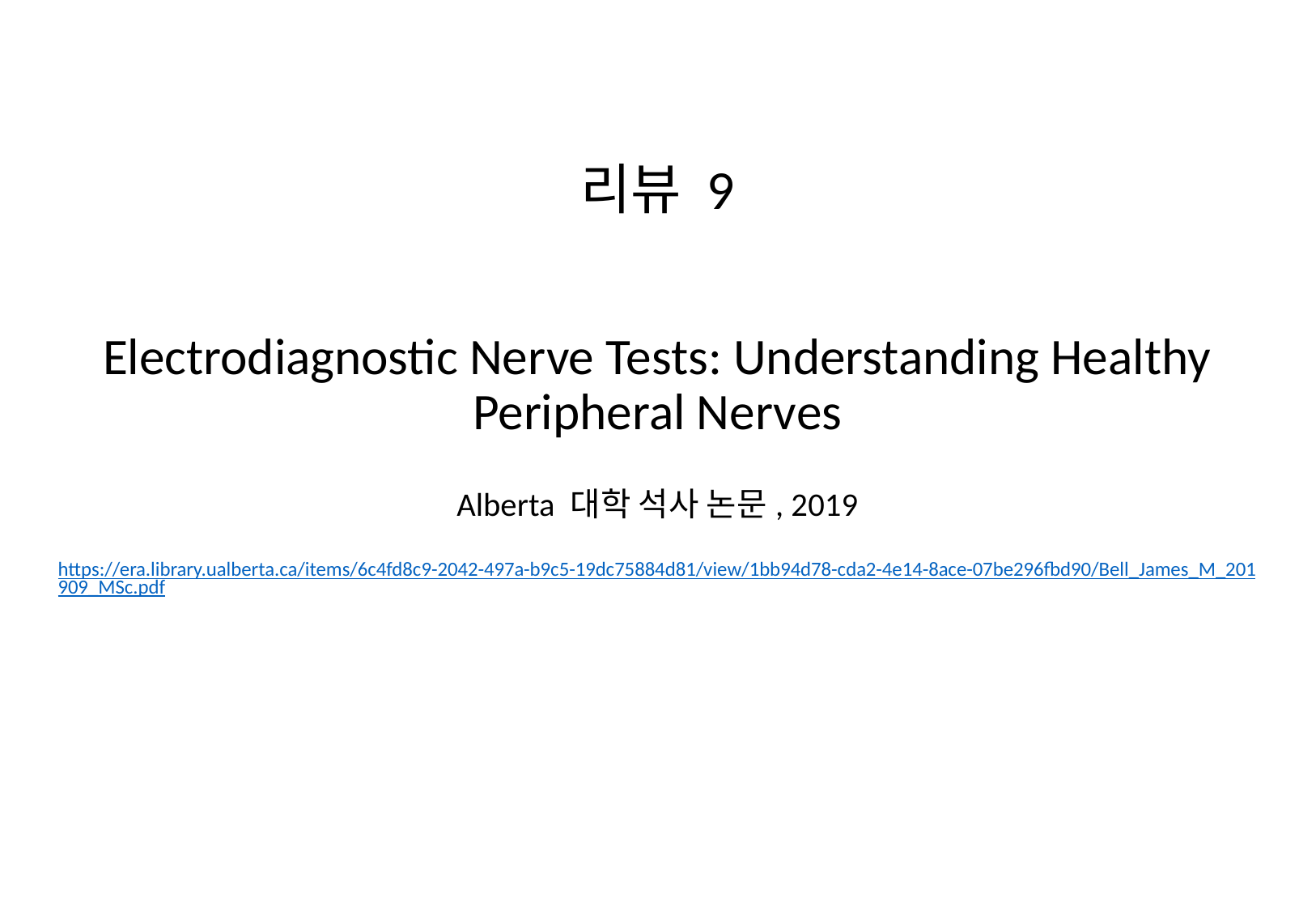

리뷰 9
# Electrodiagnostic Nerve Tests: Understanding Healthy Peripheral Nerves

Alberta 대학 석사 논문, 2019

https://era.library.ualberta.ca/items/6c4fd8c9-2042-497a-b9c5-19dc75884d81/view/1bb94d78-cda2-4e14-8ace-07be296fbd90/Bell_James_M_201909_MSc.pdf